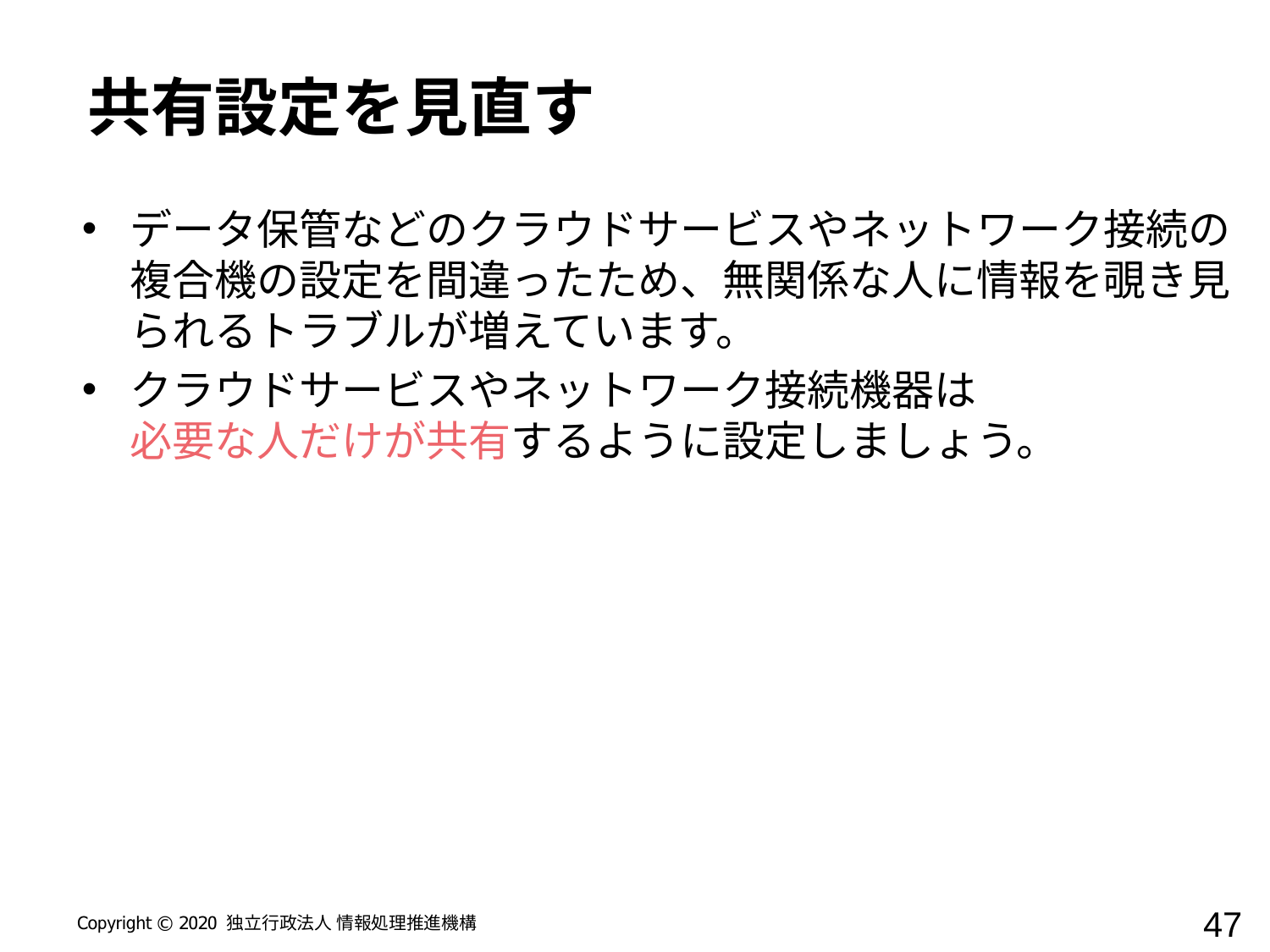

# 共有設定を見直す
データ保管などのクラウドサービスやネットワーク接続の複合機の設定を間違ったため、無関係な人に情報を覗き見られるトラブルが増えています。
クラウドサービスやネットワーク接続機器は
必要な人だけが共有するように設定しましょう。